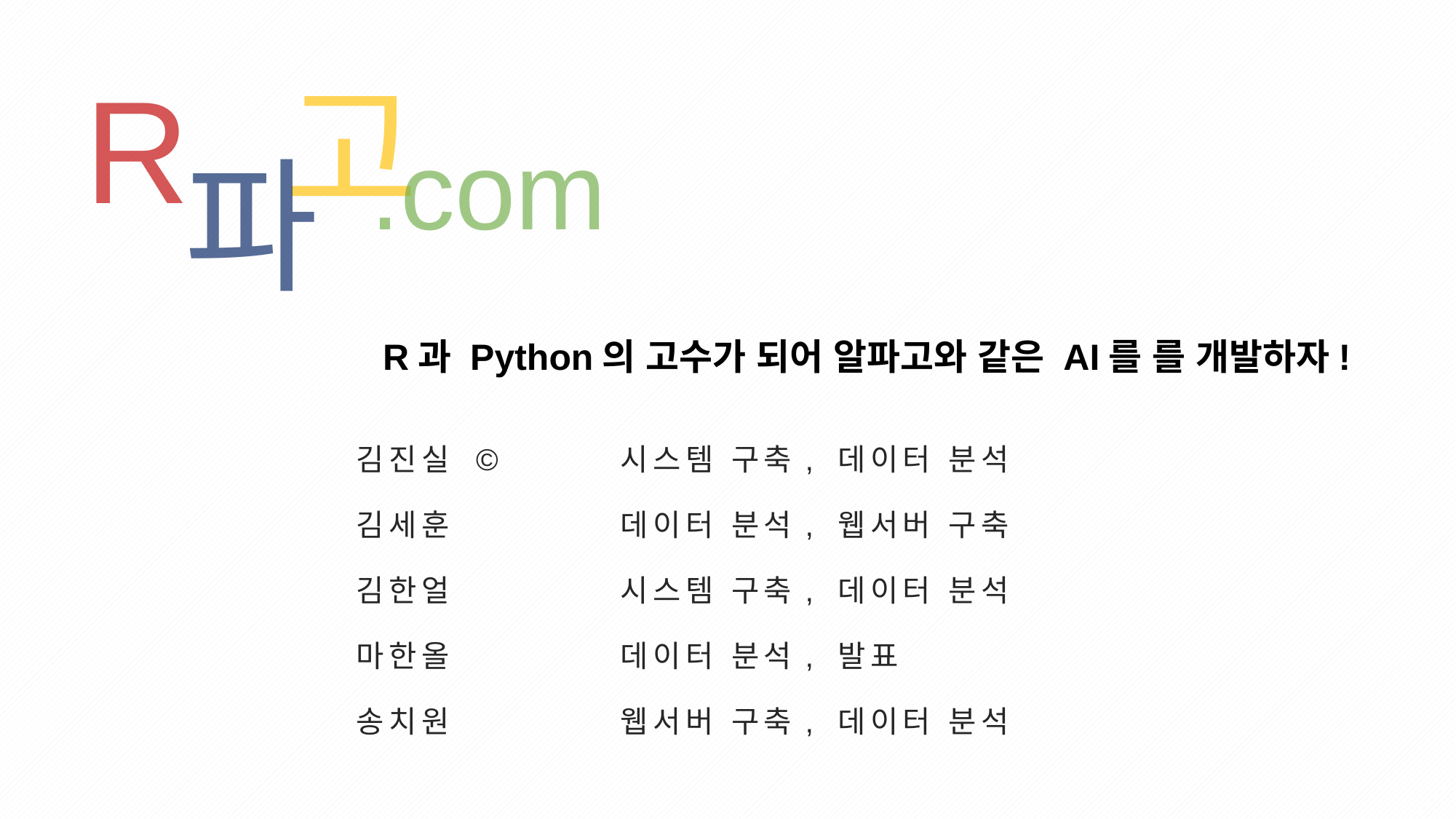

R
고
파
.com
R과 Python의 고수가 되어 알파고와 같은 AI를 를 개발하자!
| 김진실 © | 시스템 구축, 데이터 분석 |
| --- | --- |
| 김세훈 | 데이터 분석, 웹서버 구축 |
| 김한얼 | 시스템 구축, 데이터 분석 |
| 마한올 | 데이터 분석, 발표 |
| 송치원 | 웹서버 구축, 데이터 분석 |